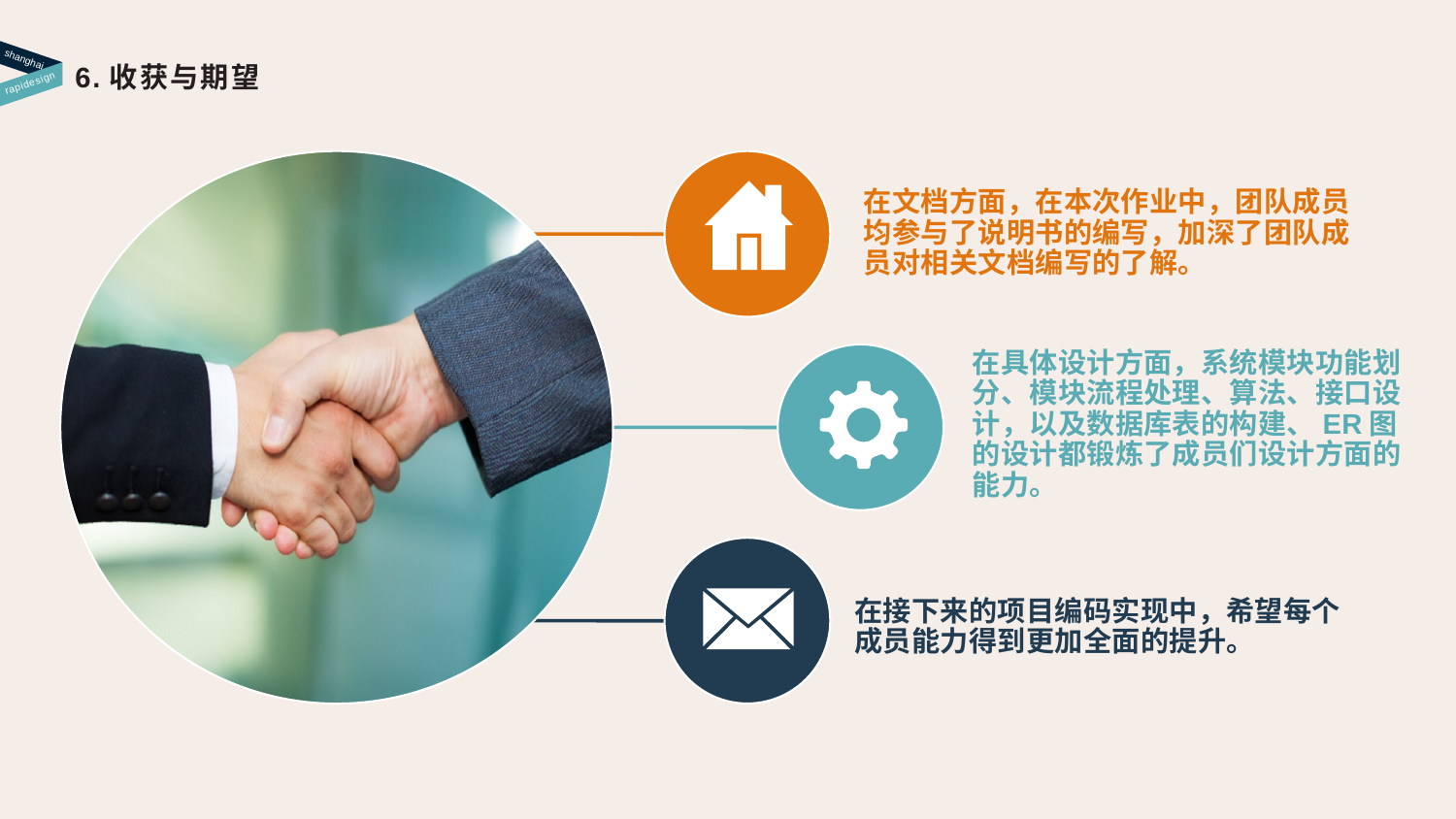

shanghai
6.收获与期望
rapidesign

在文档方面，在本次作业中，团队成员均参与了说明书的编写，加深了团队成员对相关文档编写的了解。
在具体设计方面，系统模块功能划分、模块流程处理、算法、接口设计，以及数据库表的构建、ER图的设计都锻炼了成员们设计方面的能力。

在接下来的项目编码实现中，希望每个成员能力得到更加全面的提升。